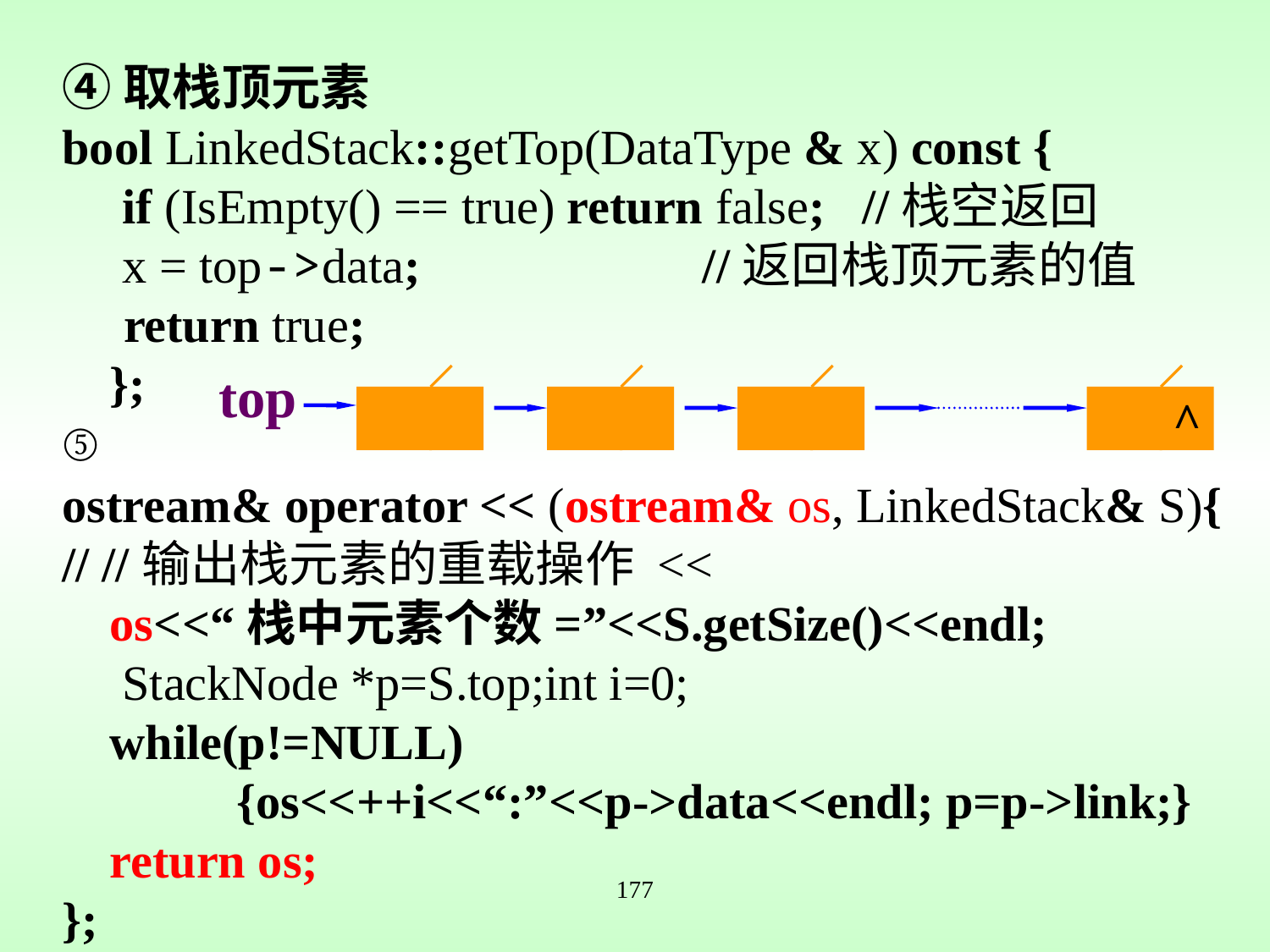

④取栈顶元素
bool LinkedStack::getTop(DataType & x) const {
	 if (IsEmpty() == true) return false;   //栈空返回
	 x = top->data;                       //返回栈顶元素的值
     return true;
	};
⑤
ostream& operator << (ostream& os, LinkedStack& S){
// //输出栈元素的重载操作 <<
	os<<“栈中元素个数=”<<S.getSize()<<endl;
	 StackNode *p=S.top;int i=0;
	while(p!=NULL)
		{os<<++i<<“:”<<p->data<<endl; p=p->link;}
	return os;
};
top

      ^

177